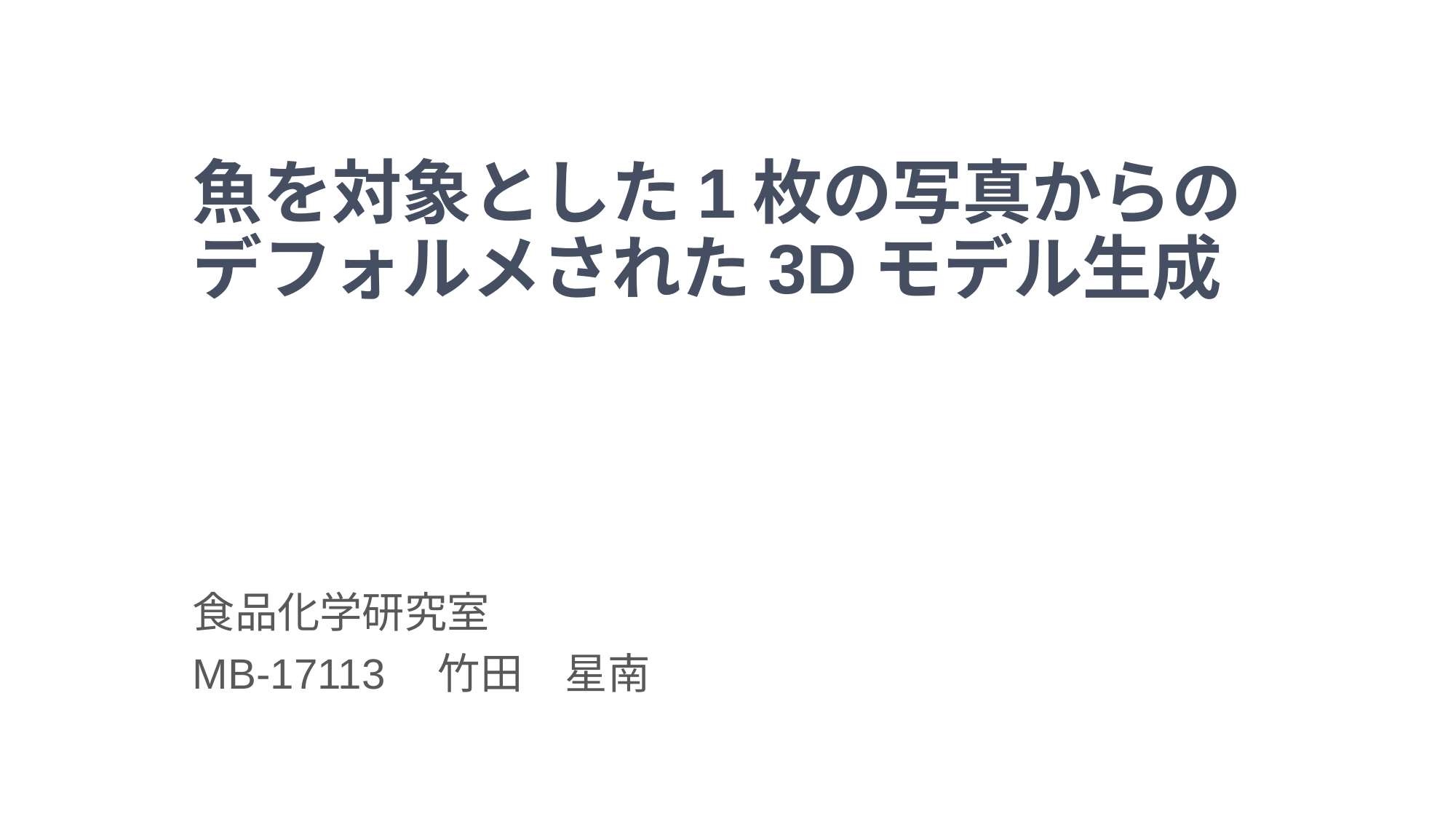

# 魚を対象とした1枚の写真からの デフォルメされた3Dモデル生成
食品化学研究室
MB-17113　竹田　星南